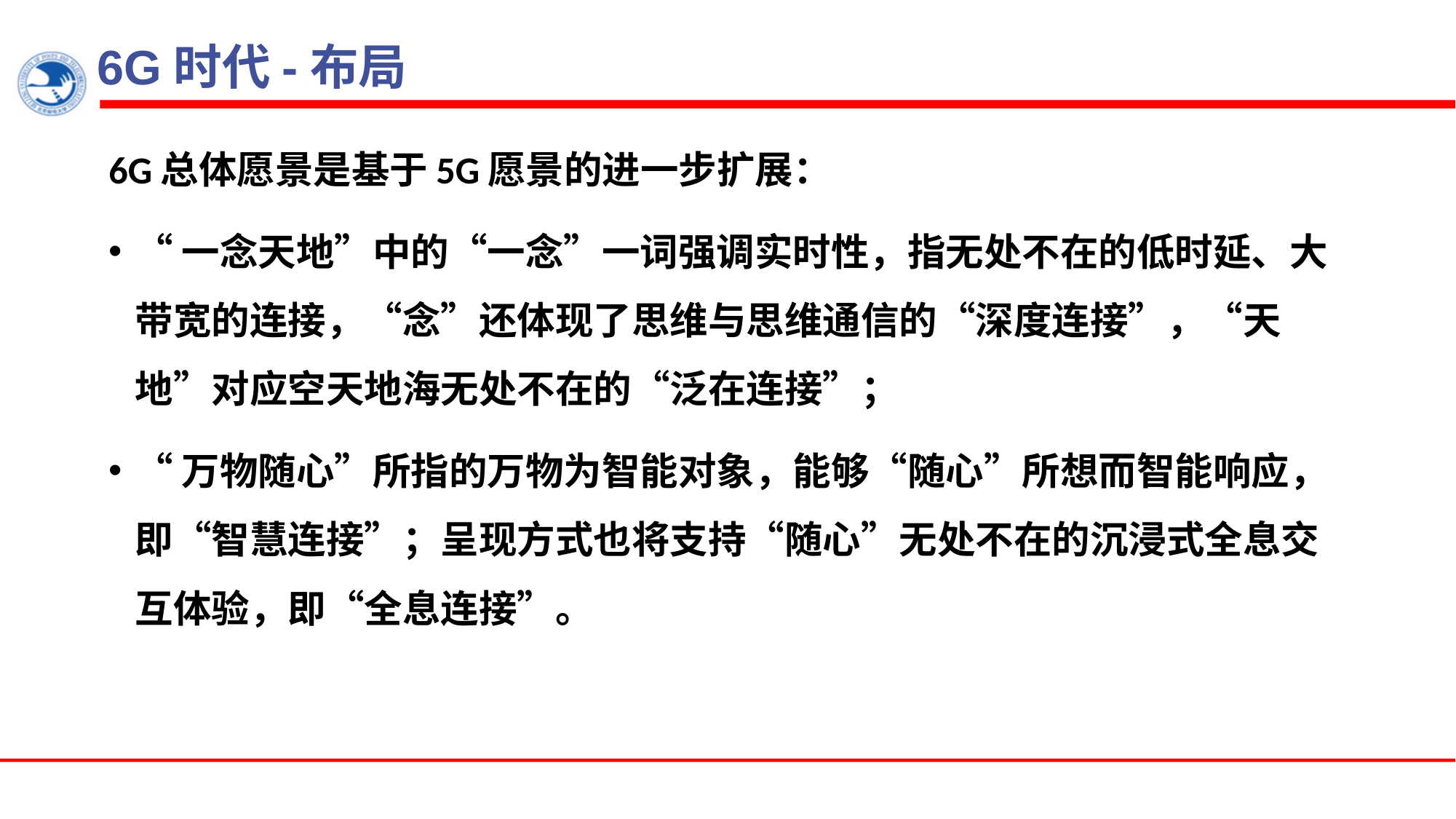

6G时代-布局
6G总体愿景是基于5G愿景的进一步扩展：
“一念天地”中的“一念”一词强调实时性，指无处不在的低时延、大带宽的连接，“念”还体现了思维与思维通信的“深度连接”，“天地”对应空天地海无处不在的“泛在连接”；
“万物随心”所指的万物为智能对象，能够“随心”所想而智能响应，即“智慧连接”；呈现方式也将支持“随心”无处不在的沉浸式全息交互体验，即“全息连接”。
67